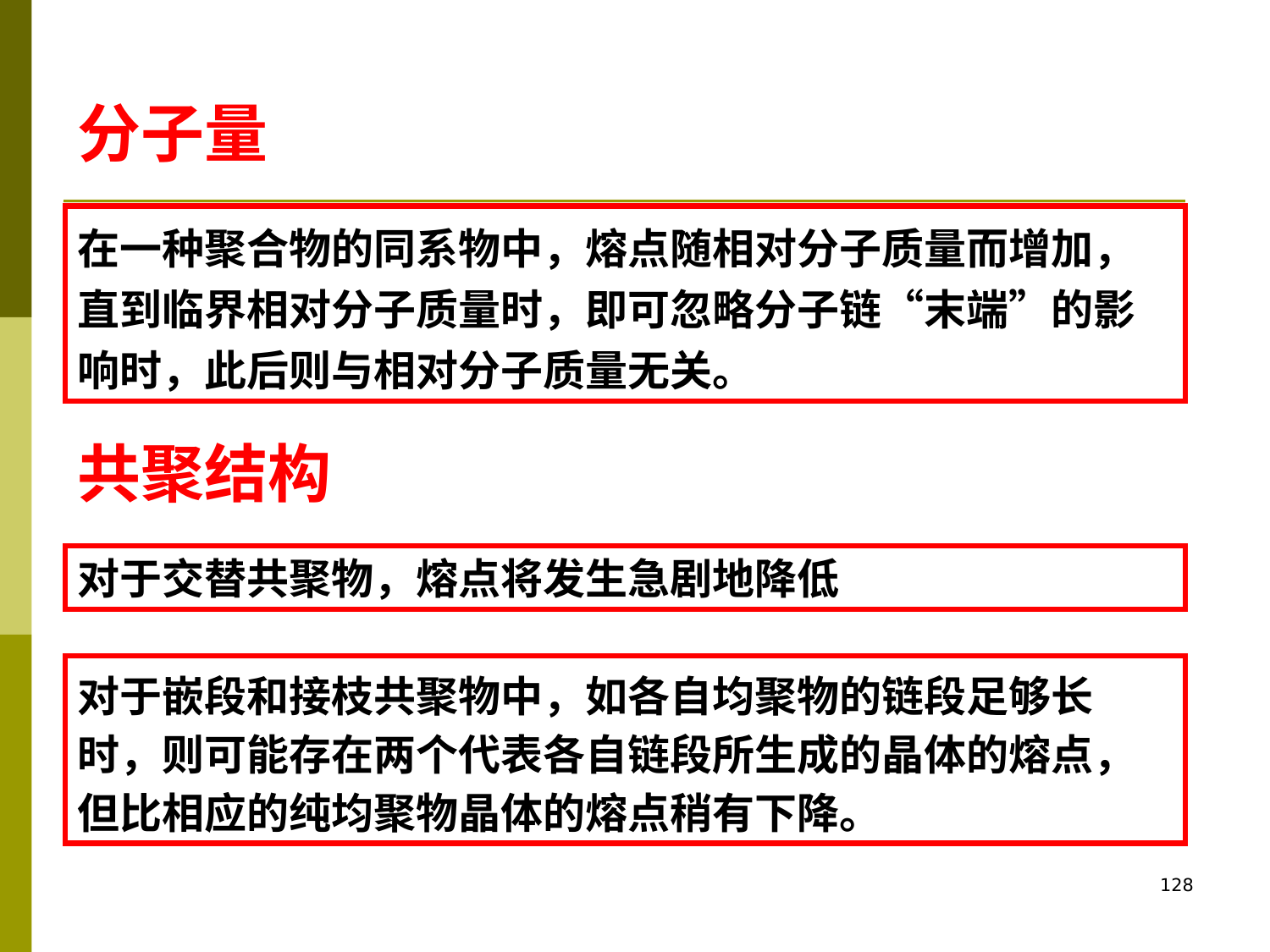

# 分子量
在一种聚合物的同系物中，熔点随相对分子质量而增加，直到临界相对分子质量时，即可忽略分子链“末端”的影响时，此后则与相对分子质量无关。
共聚结构
对于交替共聚物，熔点将发生急剧地降低
对于嵌段和接枝共聚物中，如各自均聚物的链段足够长时，则可能存在两个代表各自链段所生成的晶体的熔点，但比相应的纯均聚物晶体的熔点稍有下降。
128